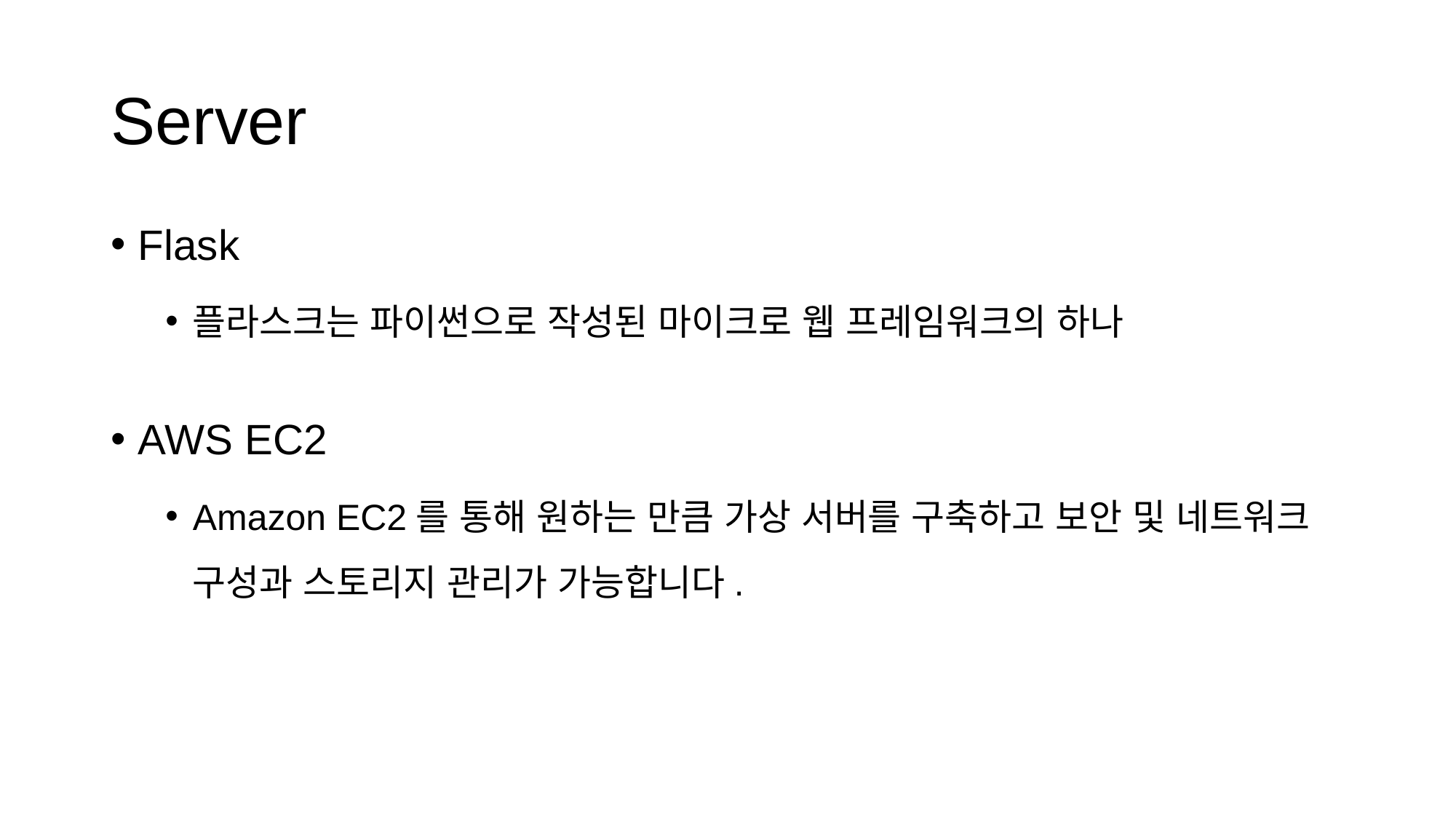

# Server
Flask
플라스크는 파이썬으로 작성된 마이크로 웹 프레임워크의 하나

AWS EC2
Amazon EC2를 통해 원하는 만큼 가상 서버를 구축하고 보안 및 네트워크 구성과 스토리지 관리가 가능합니다.